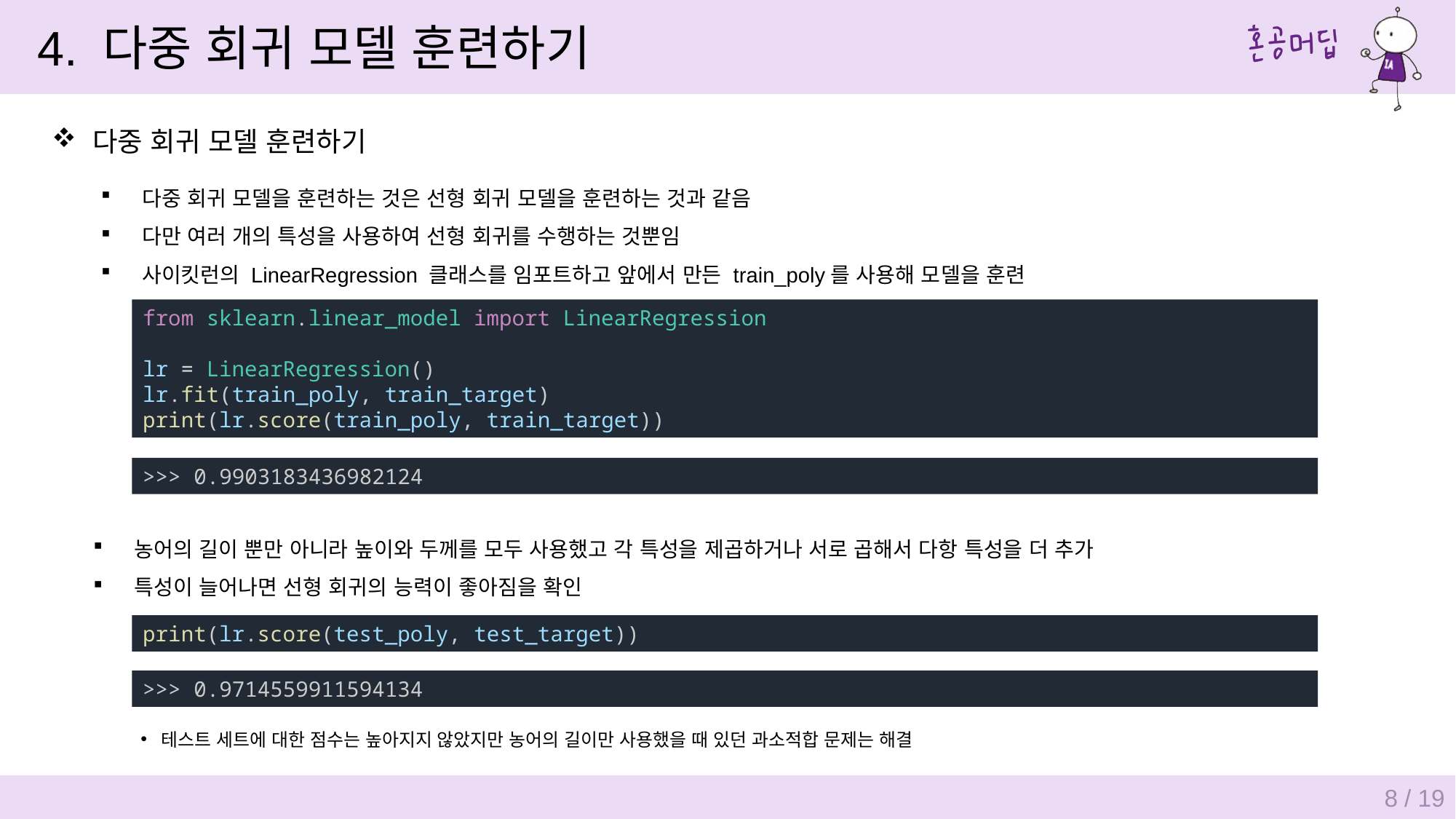

4. 다중 회귀 모델 훈련하기
다중 회귀 모델 훈련하기
다중 회귀 모델을 훈련하는 것은 선형 회귀 모델을 훈련하는 것과 같음
다만 여러 개의 특성을 사용하여 선형 회귀를 수행하는 것뿐임
사이킷런의 LinearRegression 클래스를 임포트하고 앞에서 만든 train_poly를 사용해 모델을 훈련
from sklearn.linear_model import LinearRegression
lr = LinearRegression()
lr.fit(train_poly, train_target)
print(lr.score(train_poly, train_target))
>>> 0.9903183436982124
농어의 길이 뿐만 아니라 높이와 두께를 모두 사용했고 각 특성을 제곱하거나 서로 곱해서 다항 특성을 더 추가
특성이 늘어나면 선형 회귀의 능력이 좋아짐을 확인
print(lr.score(test_poly, test_target))
>>> 0.9714559911594134
테스트 세트에 대한 점수는 높아지지 않았지만 농어의 길이만 사용했을 때 있던 과소적합 문제는 해결
8 / 19